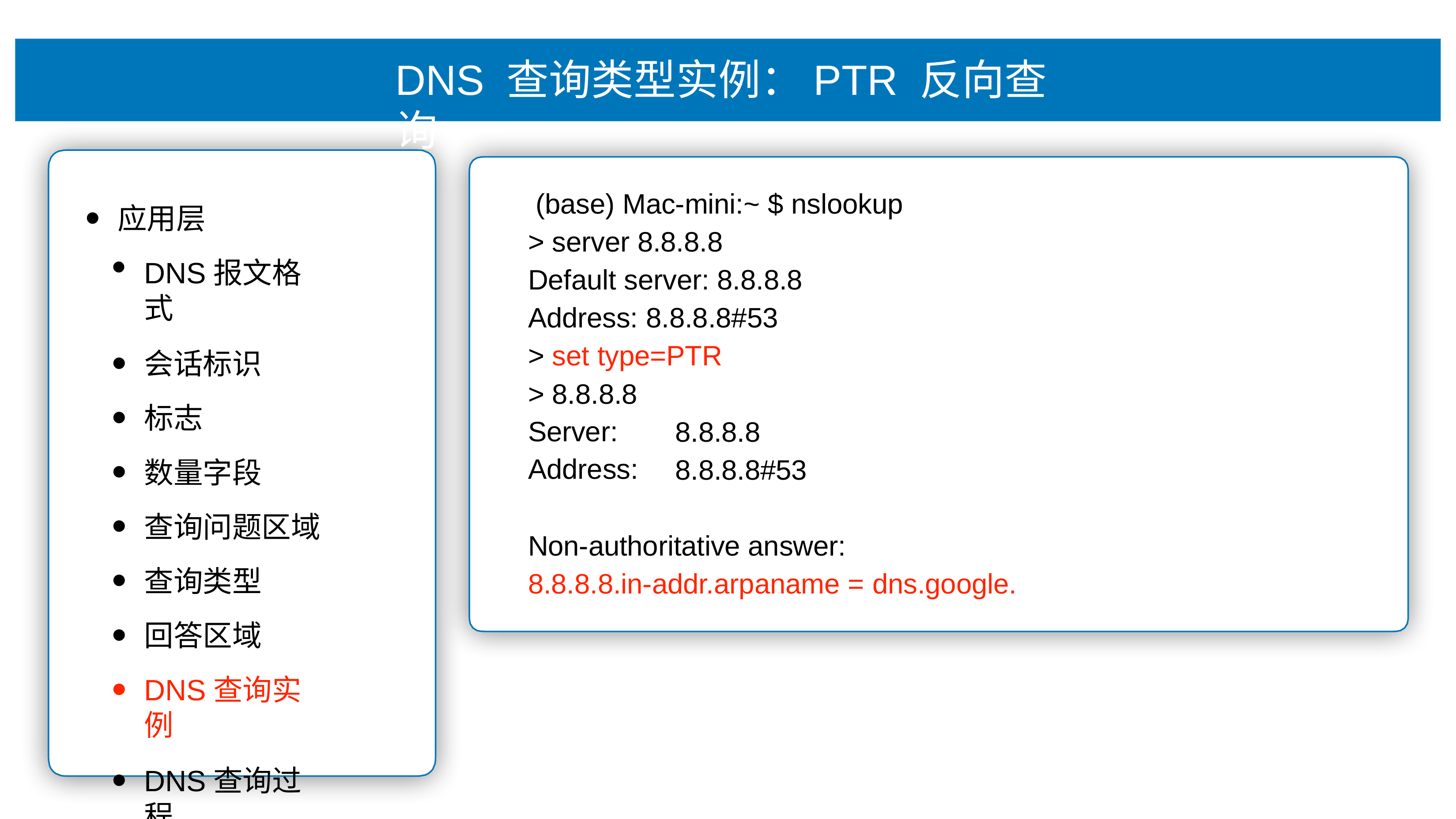

# DNS 查询类型实例：PTR 反向查询

(base) Mac-mini:~ $ nslookup
> server 8.8.8.8
Default server: 8.8.8.8
Address: 8.8.8.8#53
> set type=PTR
> 8.8.8.8
应⽤层
DNS报⽂格式
会话标识
标志
数量字段
查询问题区域
查询类型
回答区域
DNS查询实例
DNS查询过程
Server:  Address:
8.8.8.8
8.8.8.8#53
Non-authoritative answer:
8.8.8.8.in-addr.arpaname = dns.google.